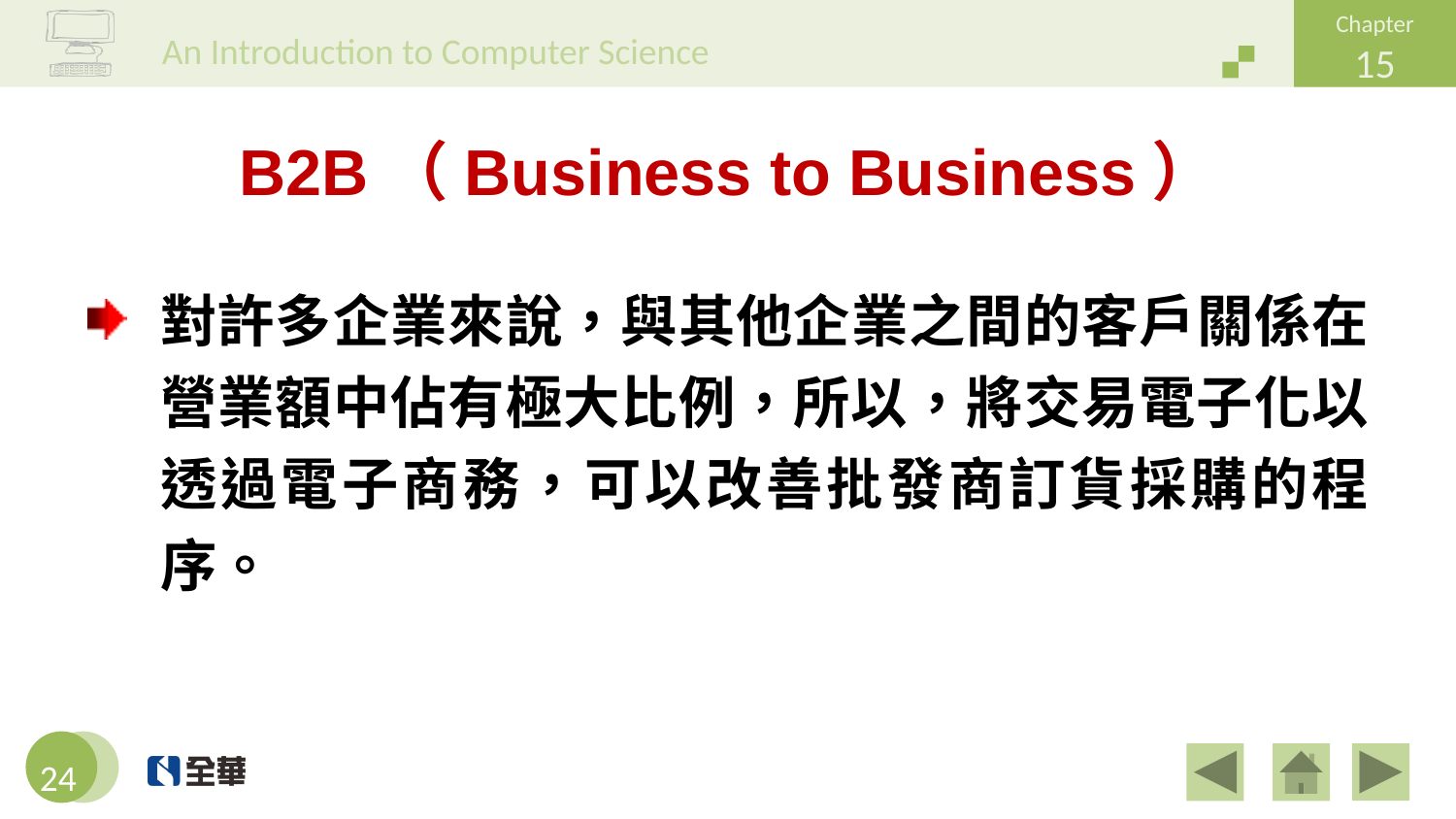

# B2B（Business to Business）
對許多企業來說，與其他企業之間的客戶關係在營業額中佔有極大比例，所以，將交易電子化以透過電子商務，可以改善批發商訂貨採購的程序。